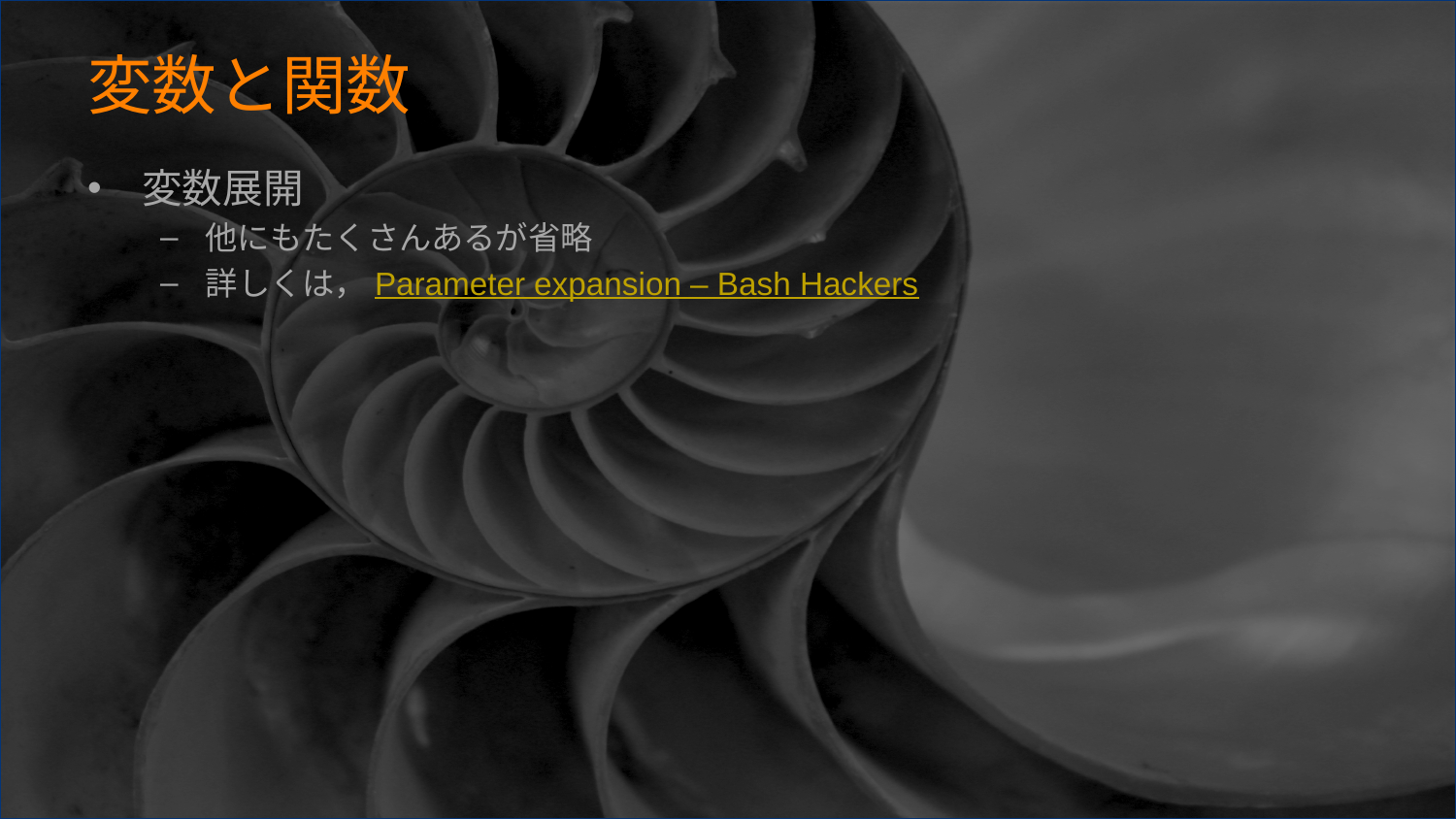

# 変数と関数
変数展開
他にもたくさんあるが省略
詳しくは，Parameter expansion – Bash Hackers